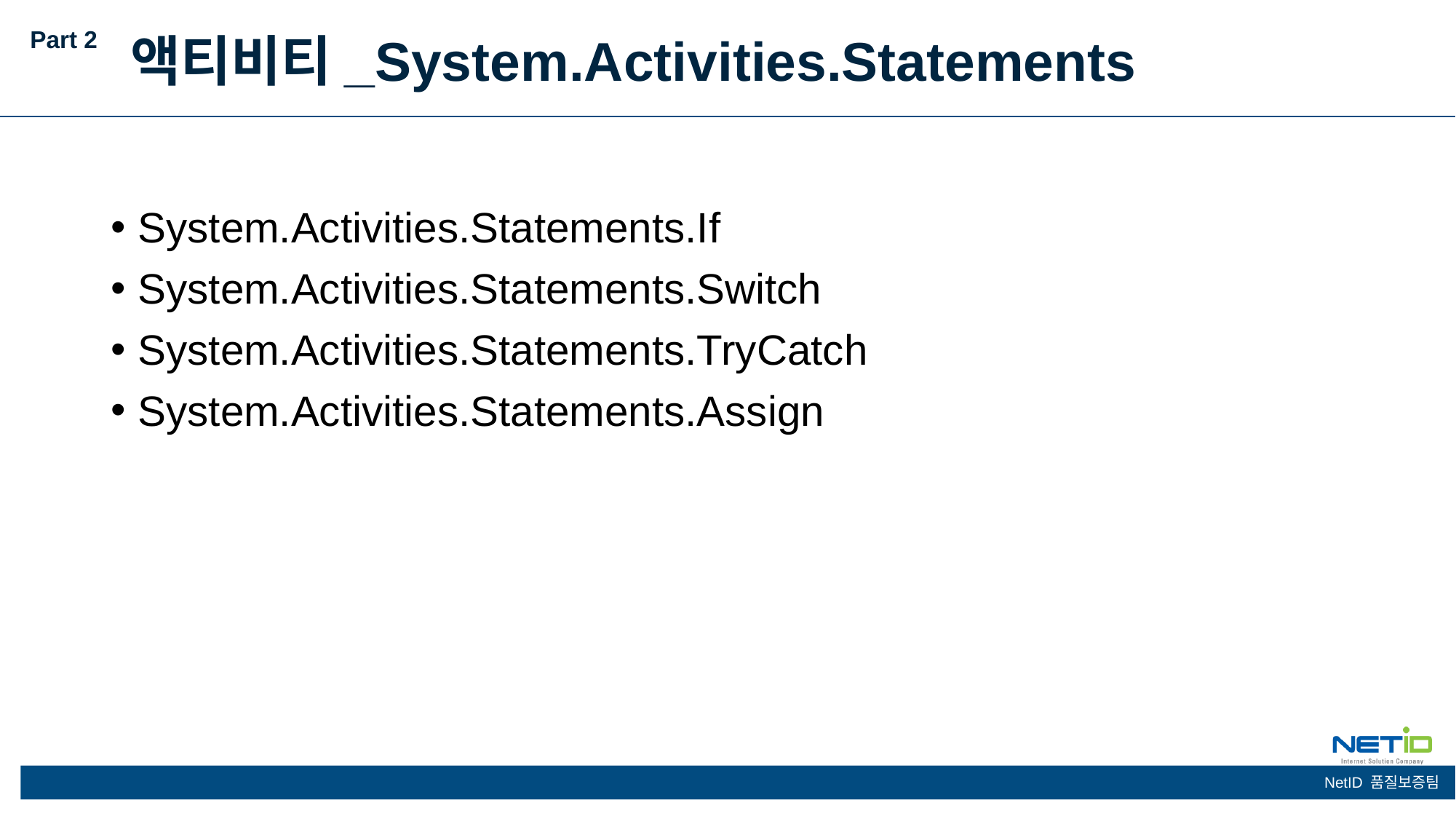

Part 2
액티비티_System.Activities.Statements

System.Activities.Statements.If
System.Activities.Statements.Switch
System.Activities.Statements.TryCatch
System.Activities.Statements.Assign